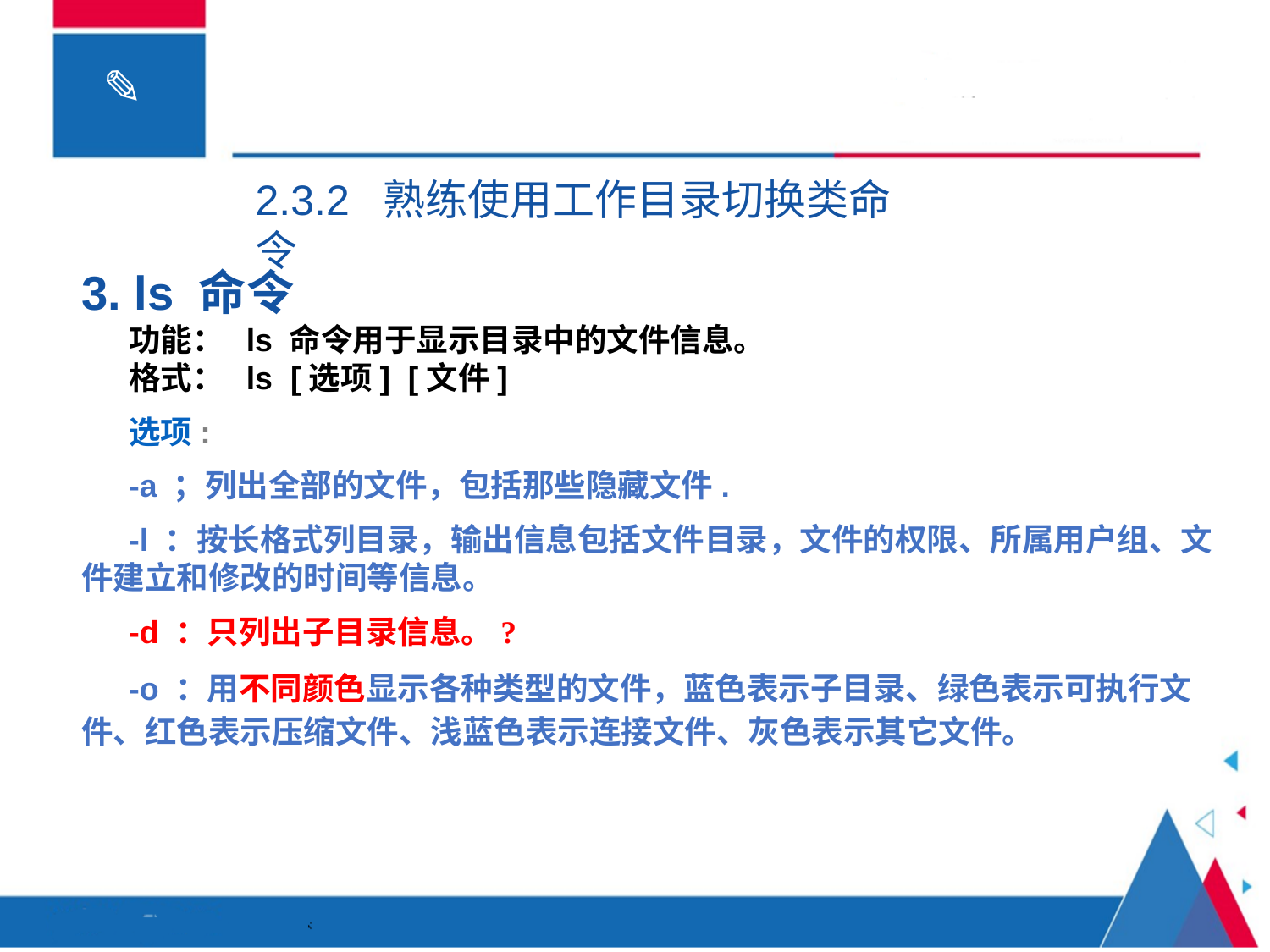

2.3.2  熟练使用工作目录切换类命令
3. ls 命令
功能：  ls 命令用于显示目录中的文件信息。
格式：  ls  [选项]  [文件]
选项:
-a ；列出全部的文件，包括那些隐藏文件.
-l ：按长格式列目录，输出信息包括文件目录，文件的权限、所属用户组、文件建立和修改的时间等信息。
-d ：只列出子目录信息。?
-o ：用不同颜色显示各种类型的文件，蓝色表示子目录、绿色表示可执行文件、红色表示压缩文件、浅蓝色表示连接文件、灰色表示其它文件。